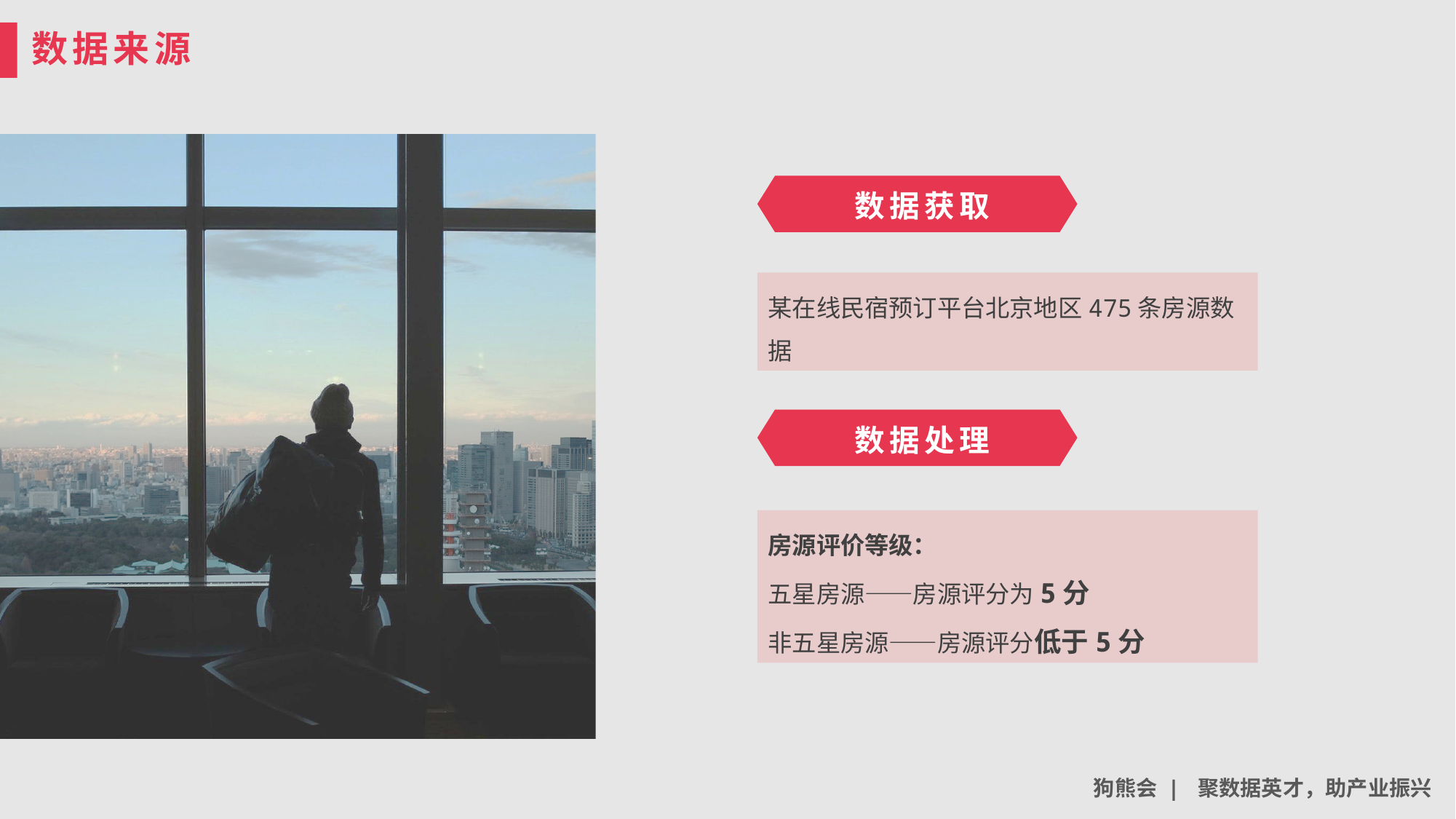

数据来源

数据获取
某在线民宿预订平台北京地区475条房源数据

数据处理
房源评价等级：
五星房源——房源评分为5分
非五星房源——房源评分低于5分
狗熊会 | 聚数据英才，助产业振兴